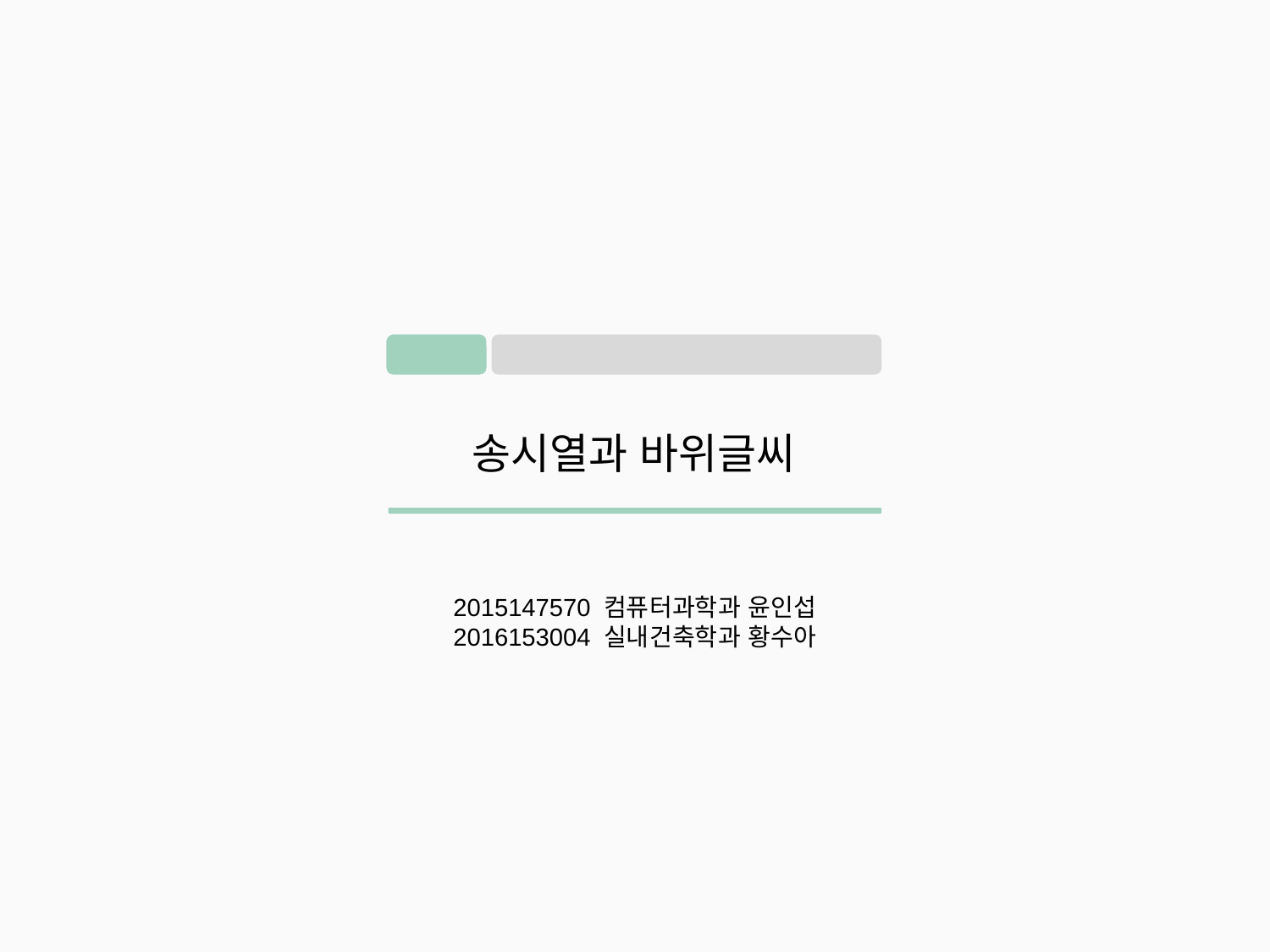

송시열과 바위글씨

2015147570 컴퓨터과학과 윤인섭
2016153004 실내건축학과 황수아